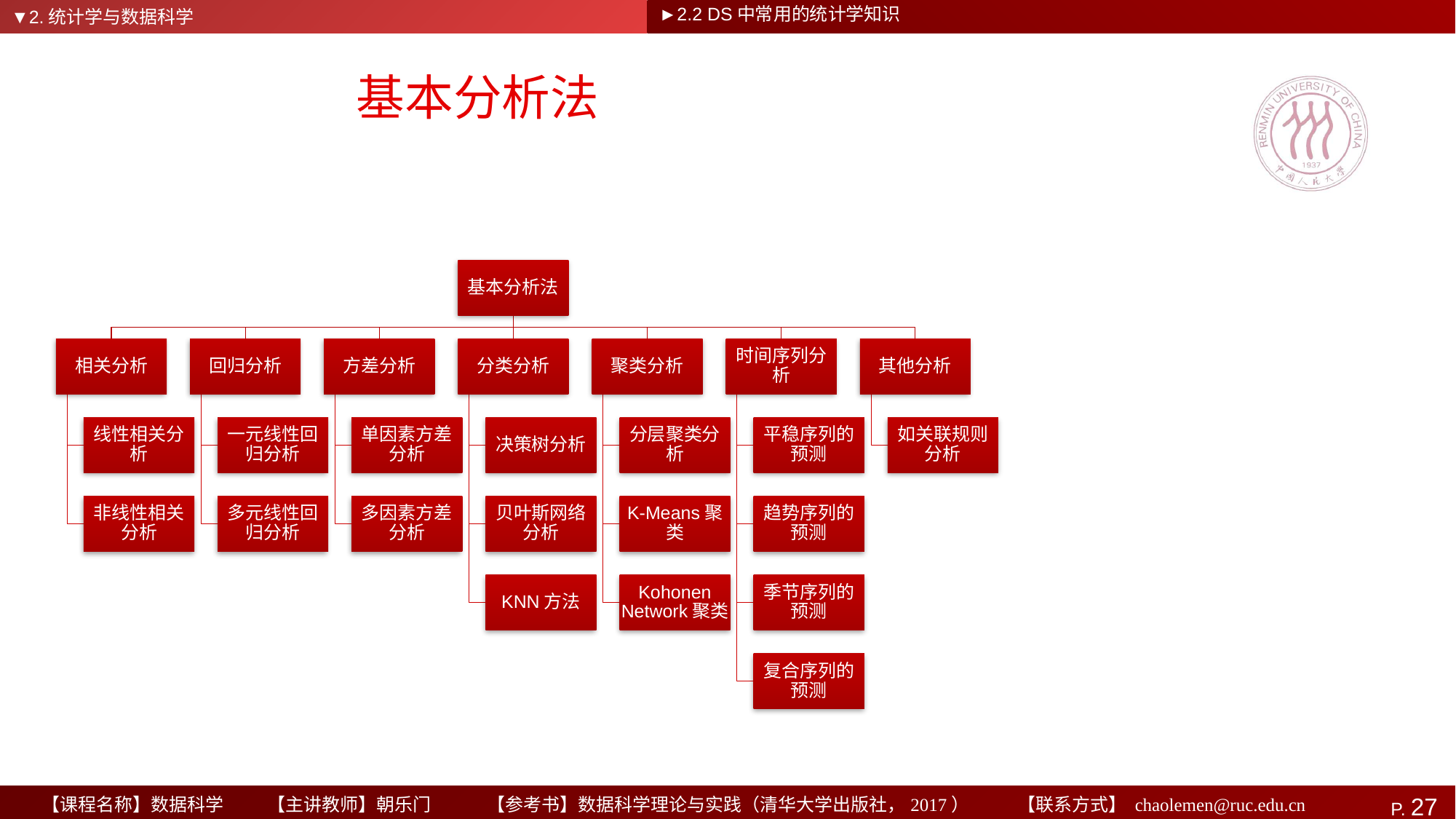

▼2.统计学与数据科学
►2.2 DS中常用的统计学知识
# 基本分析法
基本分析法
相关分析
线性相关分析
非线性相关分析
回归分析
一元线性回归分析
多元线性回归分析
方差分析
单因素方差分析
多因素方差分析
分类分析
决策树分析
贝叶斯网络分析
KNN方法
聚类分析
分层聚类分析
K-Means聚类
Kohonen Network聚类
时间序列分析
平稳序列的预测
趋势序列的预测
季节序列的预测
复合序列的预测
其他分析
如关联规则分析